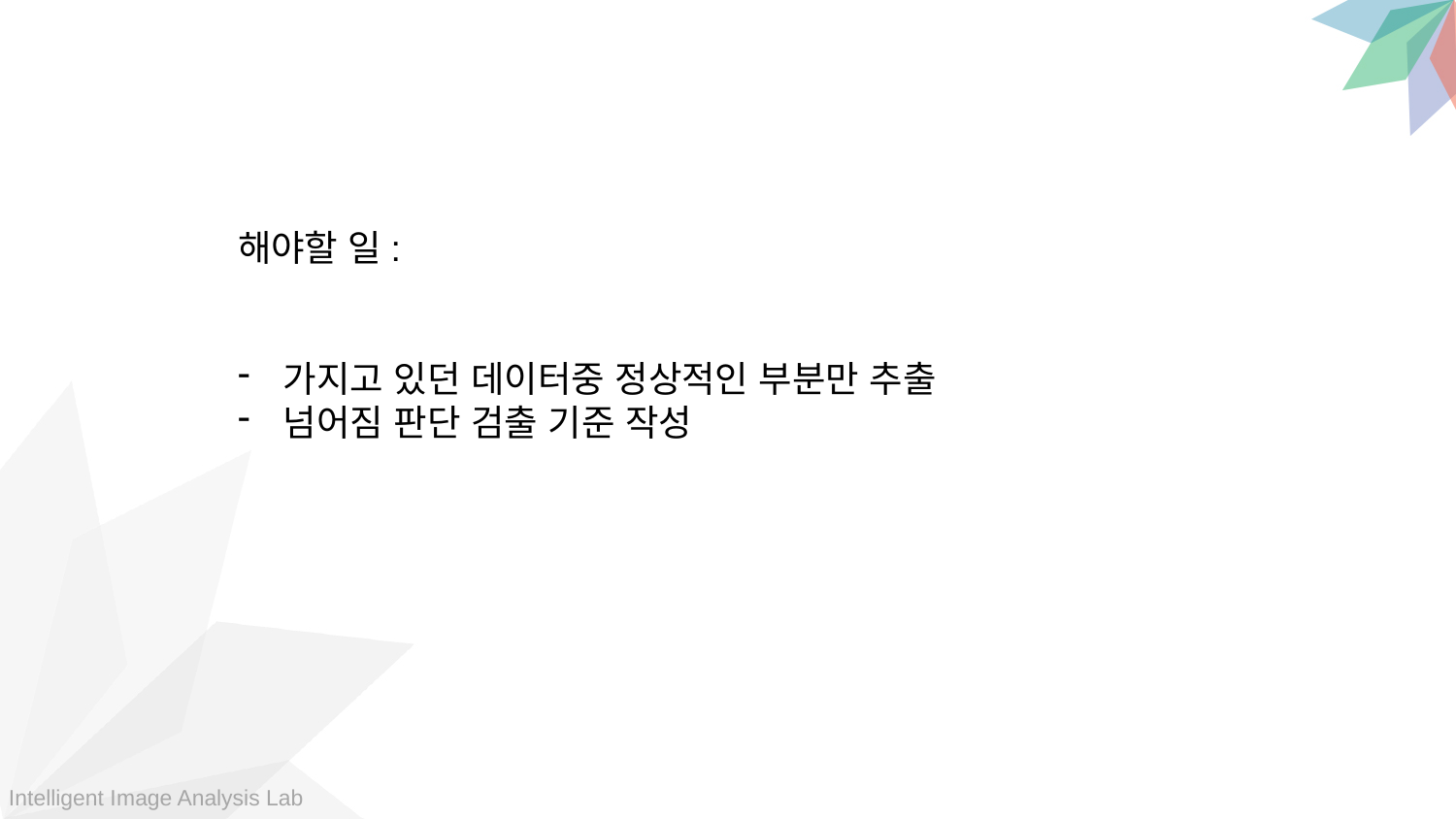

해야할 일:

가지고 있던 데이터중 정상적인 부분만 추출
넘어짐 판단 검출 기준 작성